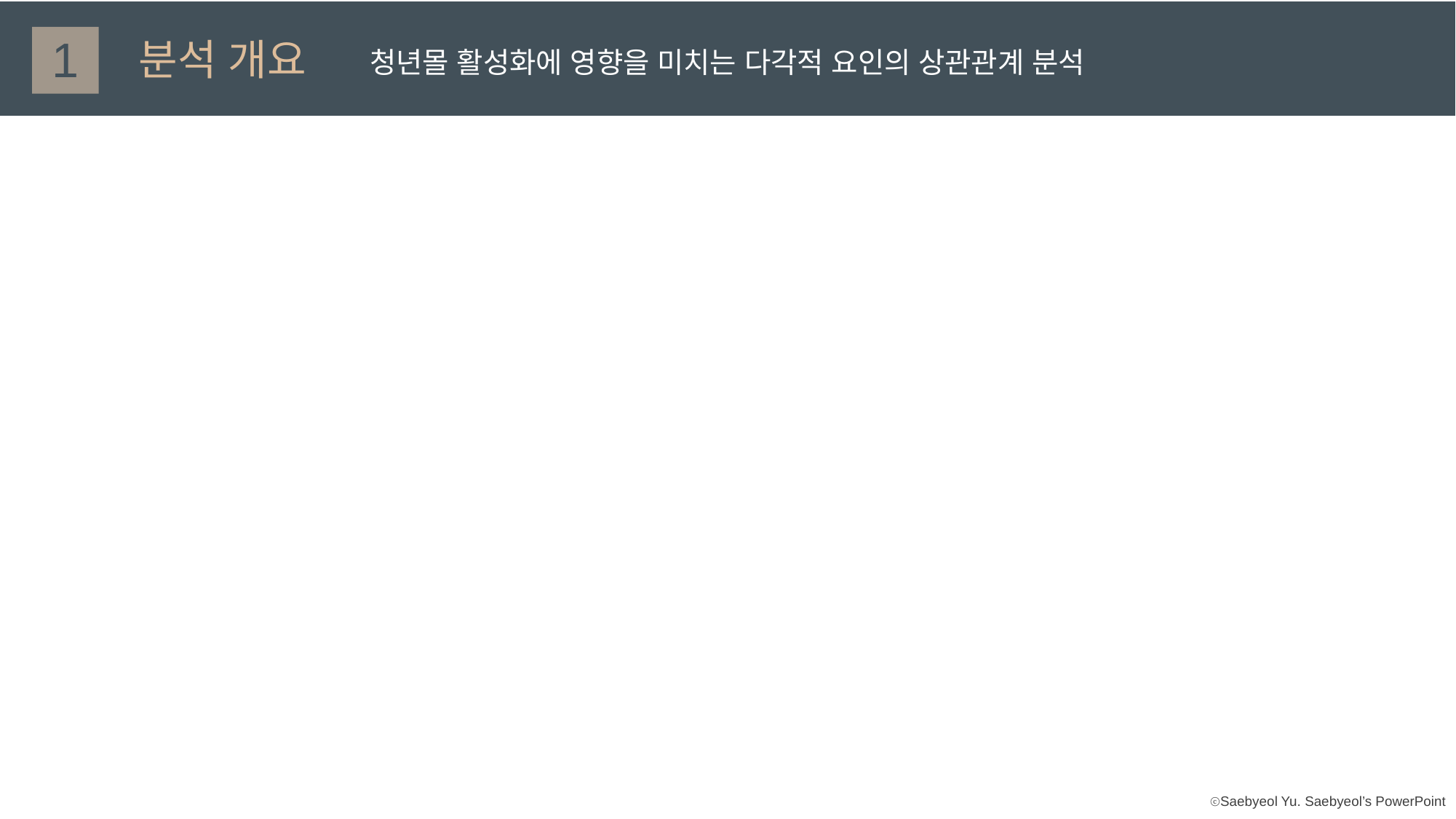

1

분석 개요
청년몰 활성화에 영향을 미치는 다각적 요인의 상관관계 분석